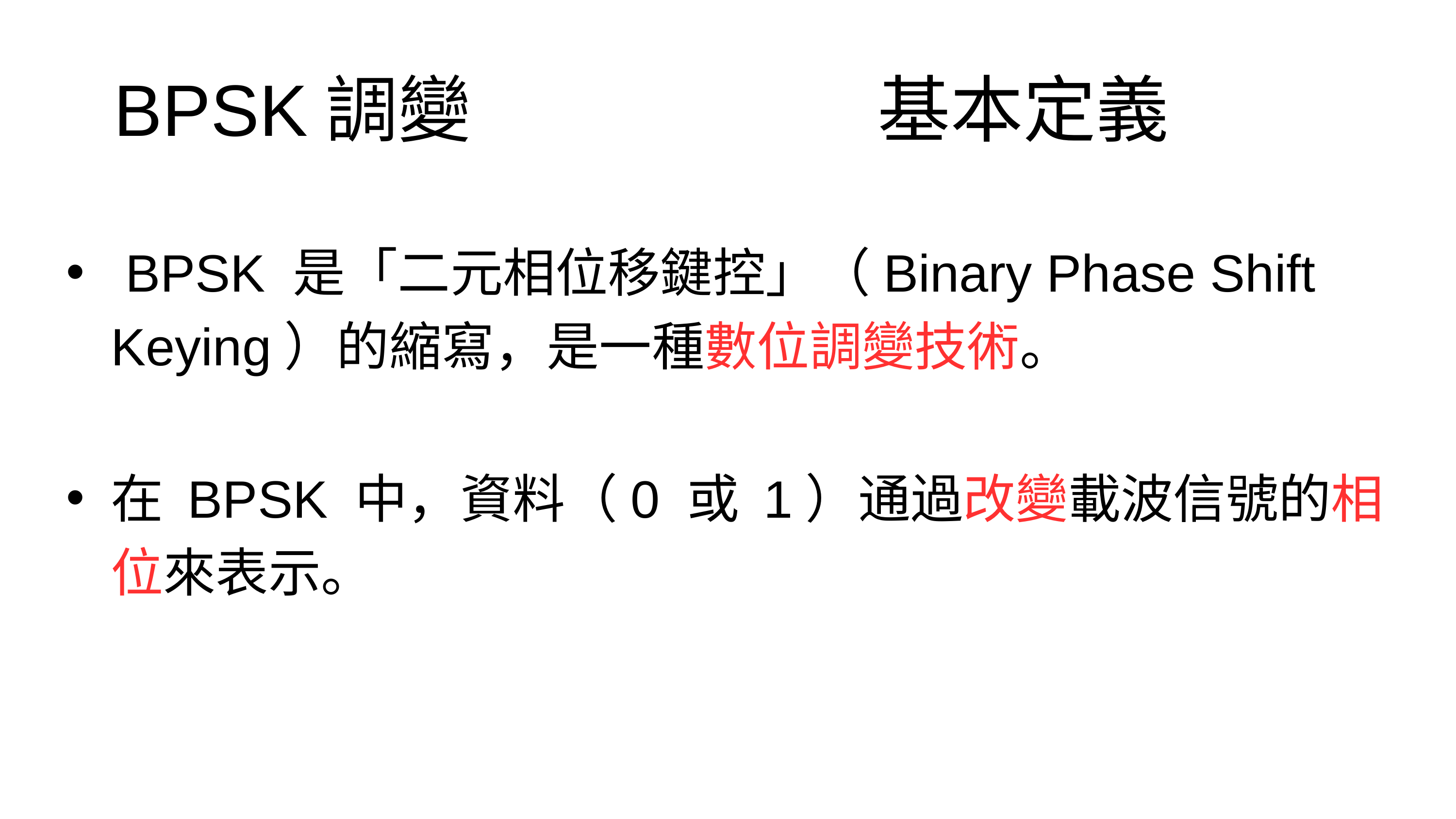

BPSK調變                         基本定義
 BPSK 是「二元相位移鍵控」（Binary Phase Shift Keying）的縮寫，是一種數位調變技術。
在 BPSK 中，資料（0 或 1）通過改變載波信號的相位來表示。